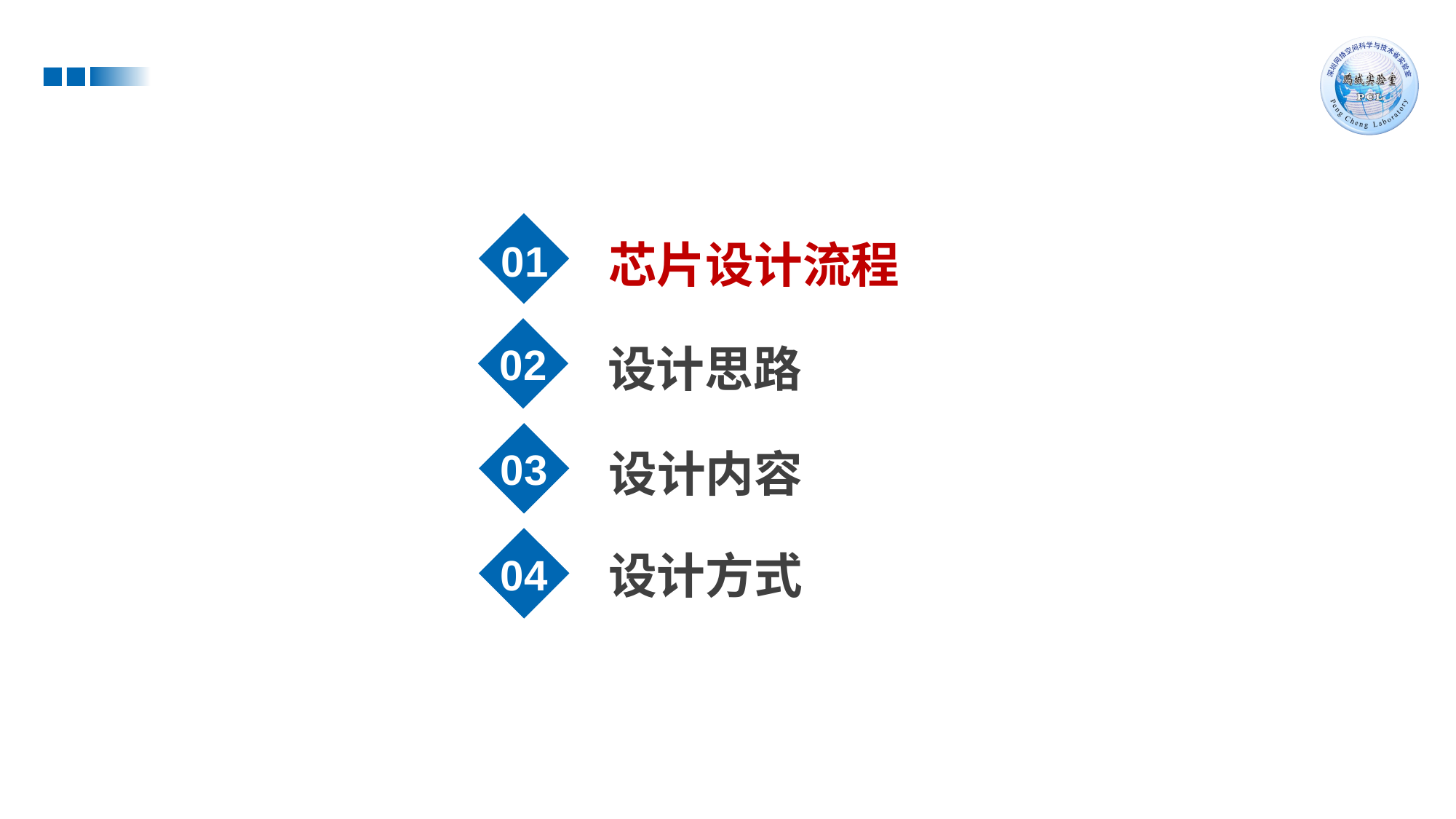

01

02

03

04
芯片设计流程
设计思路
设计内容
设计方式